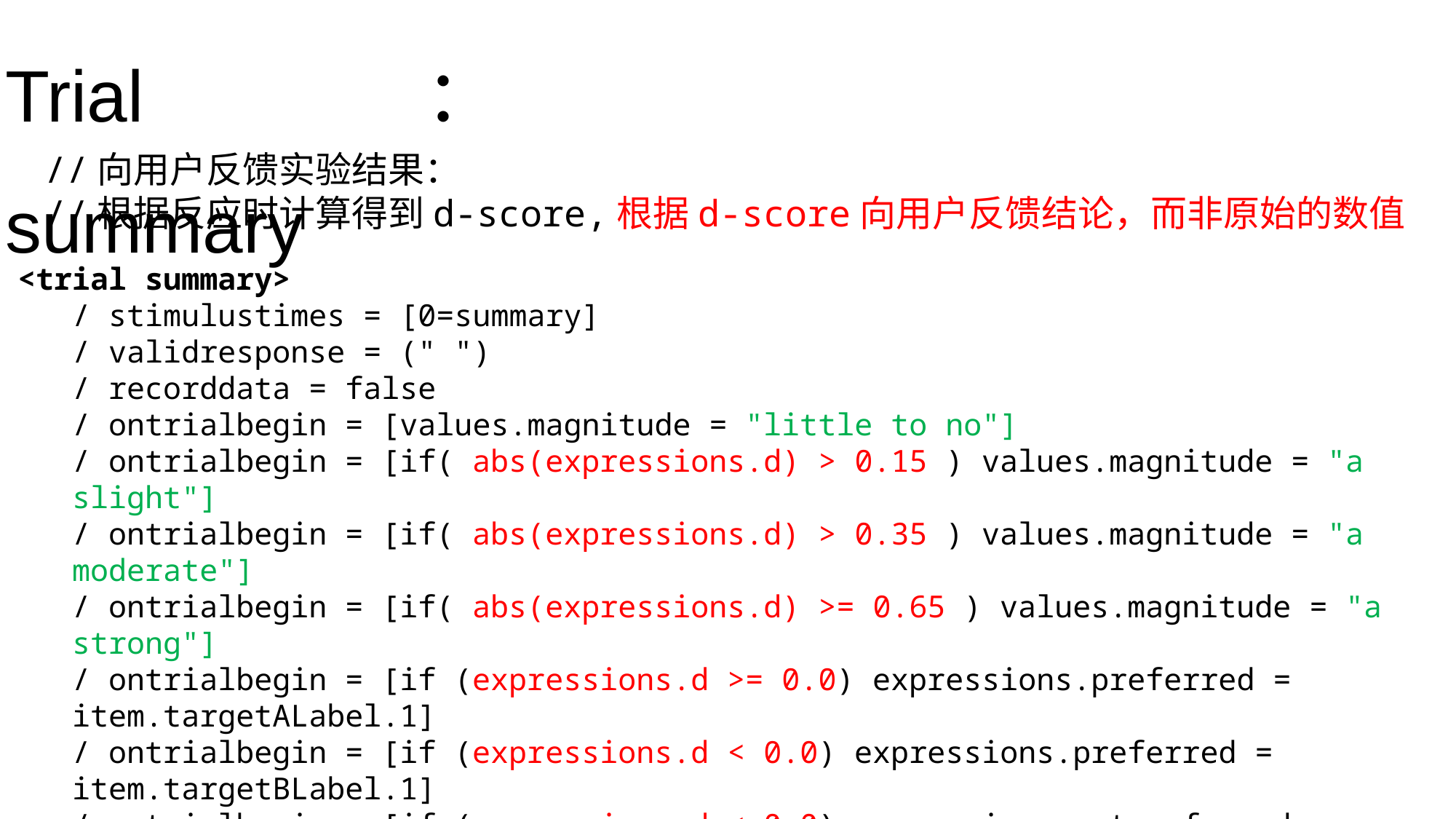

Trial：summary
//向用户反馈实验结果：
//根据反应时计算得到d-score,根据d-score向用户反馈结论，而非原始的数值
<trial summary>
/ stimulustimes = [0=summary]
/ validresponse = (" ")
/ recorddata = false
/ ontrialbegin = [values.magnitude = "little to no"]
/ ontrialbegin = [if( abs(expressions.d) > 0.15 ) values.magnitude = "a slight"]
/ ontrialbegin = [if( abs(expressions.d) > 0.35 ) values.magnitude = "a moderate"]
/ ontrialbegin = [if( abs(expressions.d) >= 0.65 ) values.magnitude = "a strong"]
/ ontrialbegin = [if (expressions.d >= 0.0) expressions.preferred = item.targetALabel.1]
/ ontrialbegin = [if (expressions.d < 0.0) expressions.preferred = item.targetBLabel.1]
/ ontrialbegin = [if (expressions.d < 0.0) expressions.notpreferred= item.targetALabel.1]
/ ontrialbegin = [if (expressions.d >= 0.0) expressions.notpreferred= item.targetBLabel.1]
</trial>